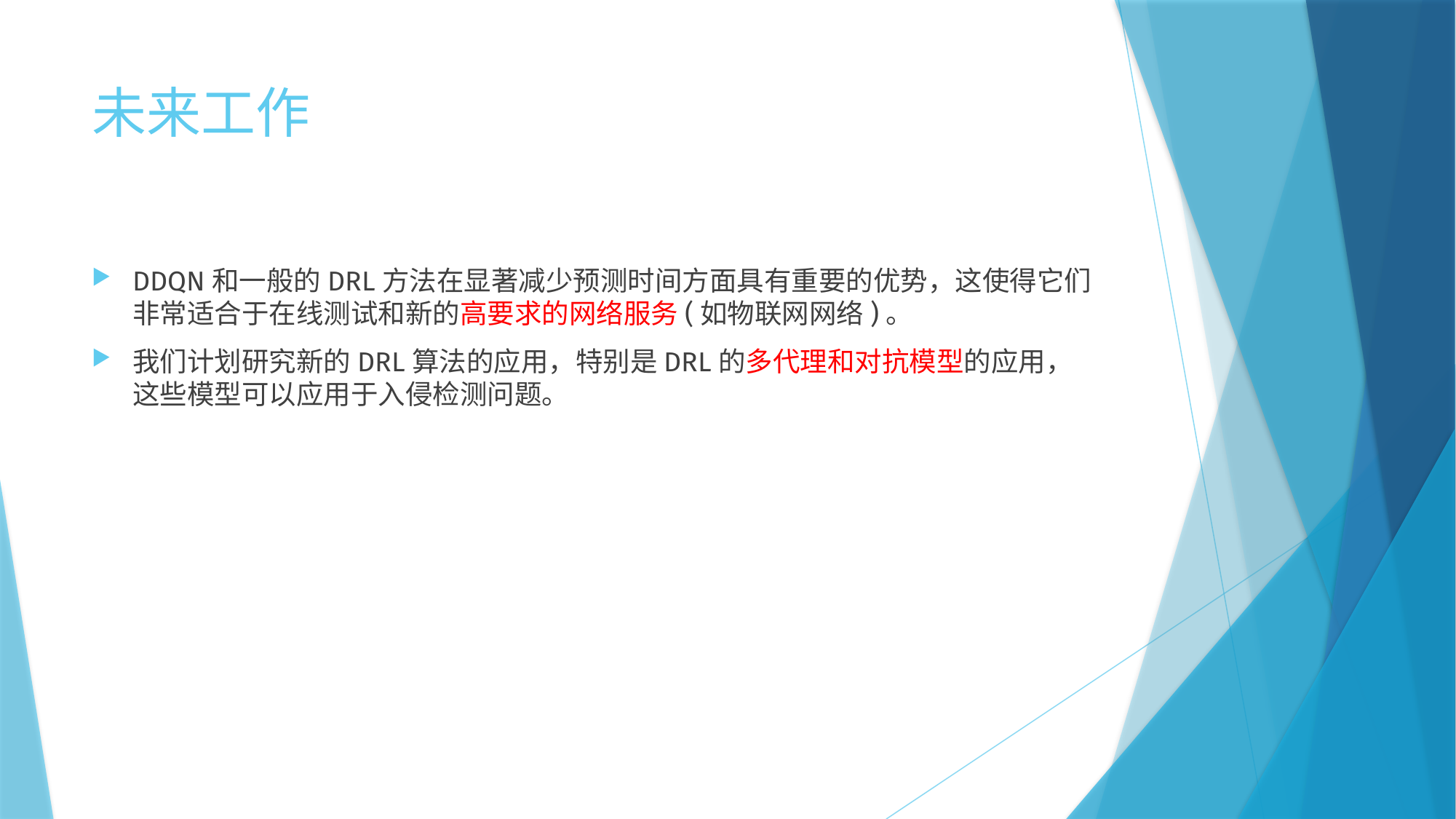

# 未来工作
DDQN和一般的DRL方法在显著减少预测时间方面具有重要的优势，这使得它们非常适合于在线测试和新的高要求的网络服务(如物联网网络)。
我们计划研究新的DRL算法的应用，特别是DRL的多代理和对抗模型的应用，这些模型可以应用于入侵检测问题。